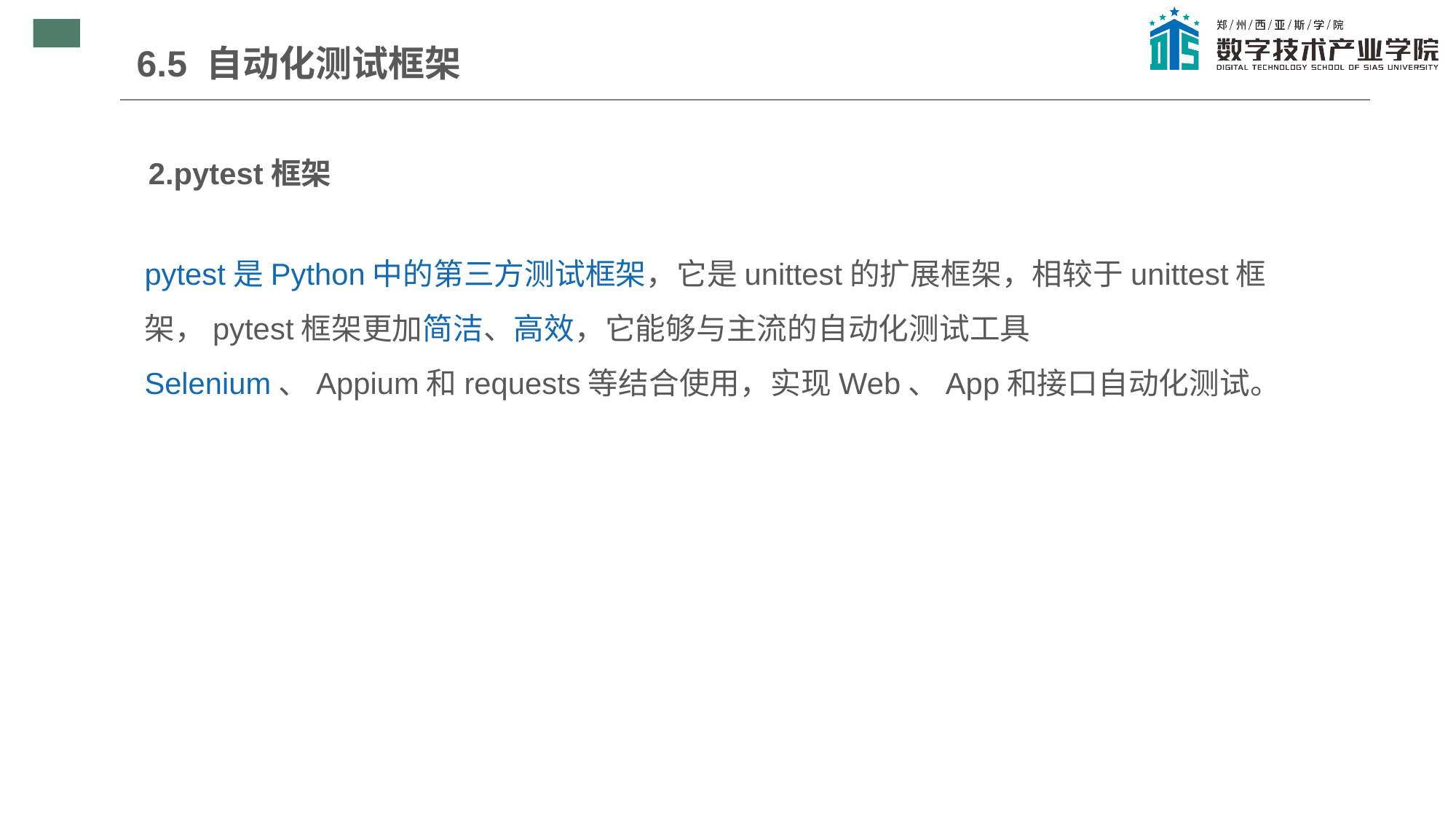

6.5 自动化测试框架
2.pytest框架
pytest是Python中的第三方测试框架，它是unittest的扩展框架，相较于unittest框架，pytest框架更加简洁、高效，它能够与主流的自动化测试工具Selenium、Appium和requests等结合使用，实现Web、App和接口自动化测试。